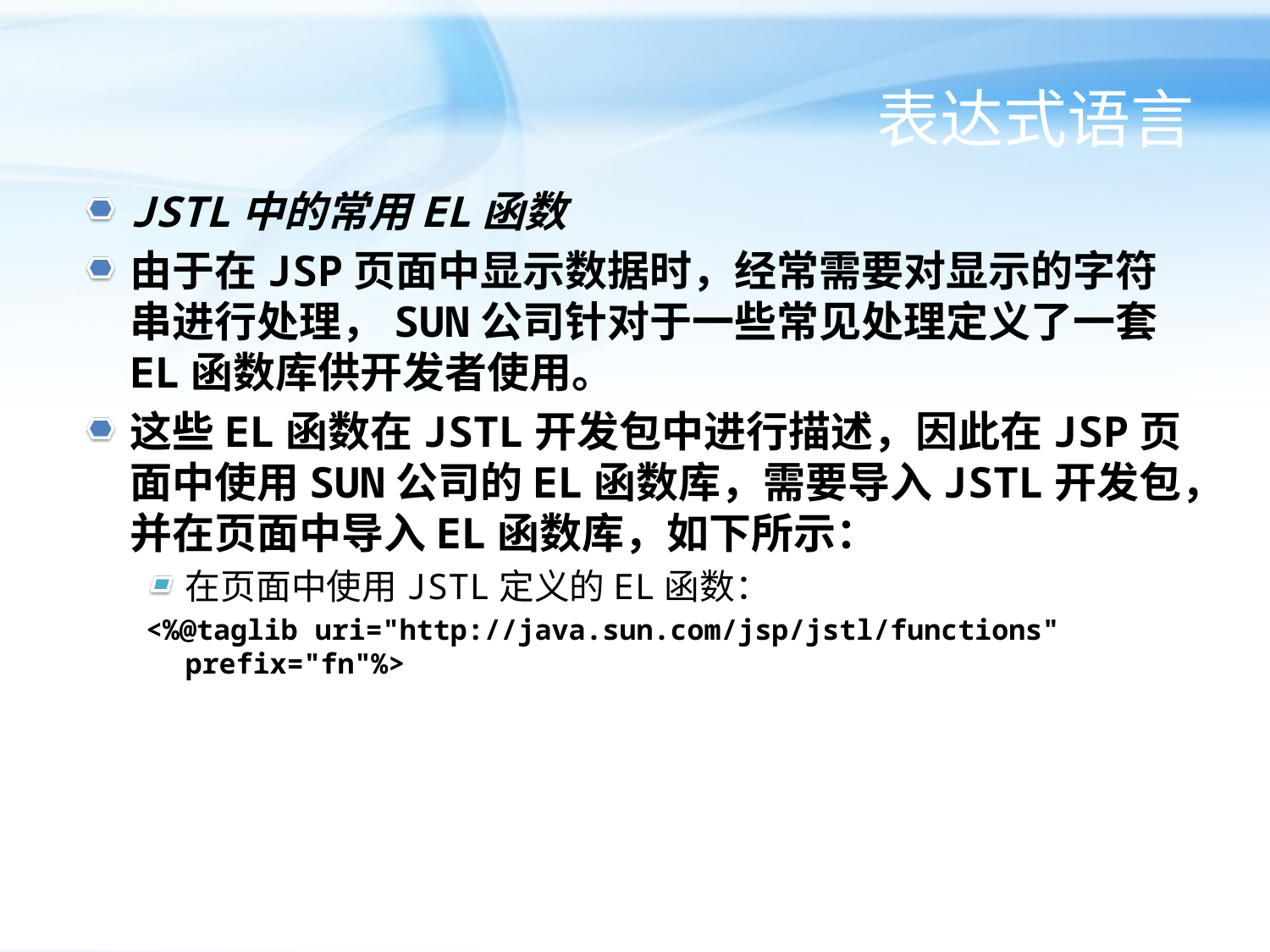

# 表达式语言
JSTL中的常用EL函数
由于在JSP页面中显示数据时，经常需要对显示的字符串进行处理，SUN公司针对于一些常见处理定义了一套EL函数库供开发者使用。
这些EL函数在JSTL开发包中进行描述，因此在JSP页面中使用SUN公司的EL函数库，需要导入JSTL开发包，并在页面中导入EL函数库，如下所示：
在页面中使用JSTL定义的EL函数：
<%@taglib uri="http://java.sun.com/jsp/jstl/functions" prefix="fn"%>